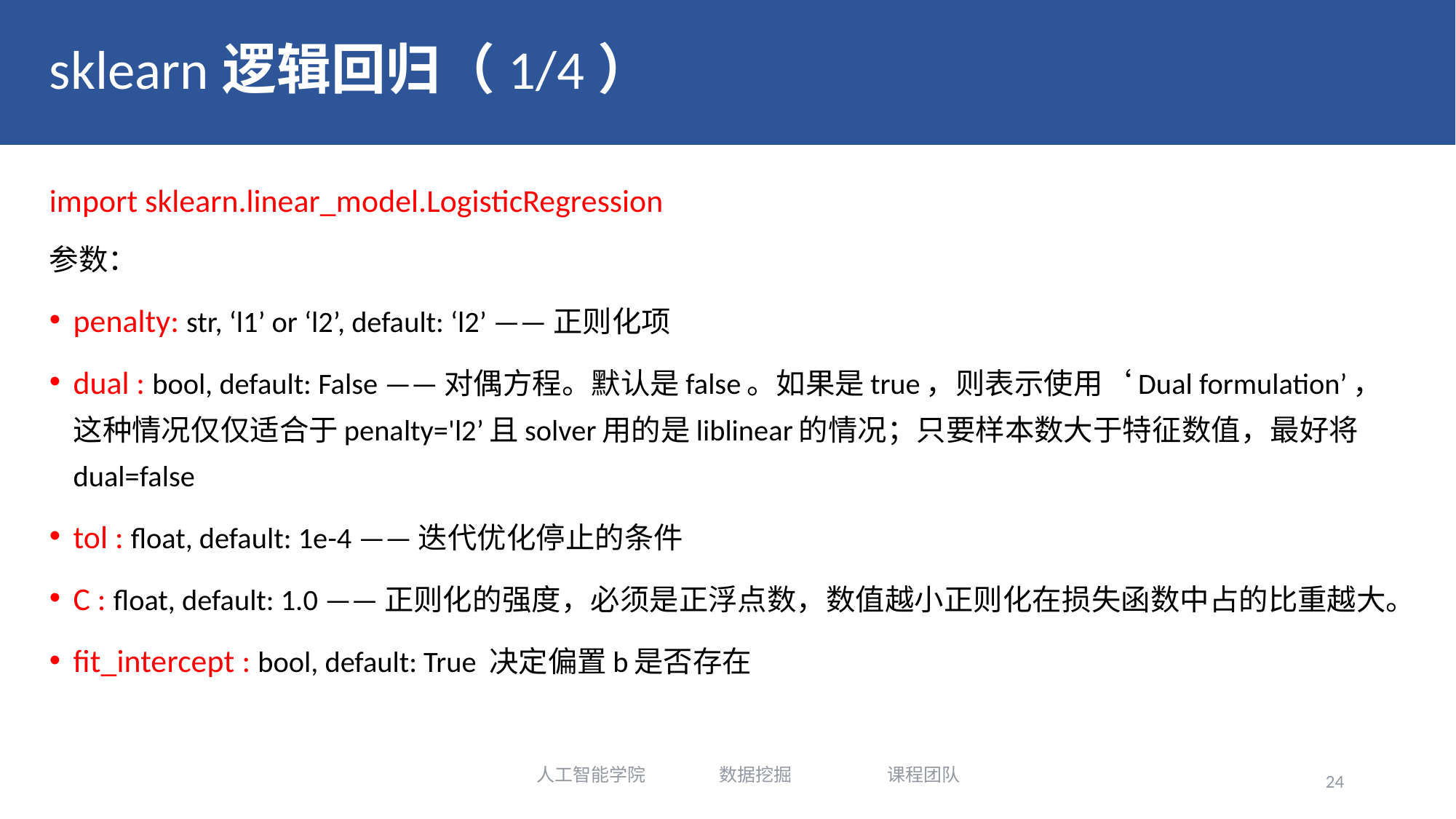

# sklearn逻辑回归（1/4）
import sklearn.linear_model.LogisticRegression
参数：
penalty: str, ‘l1’ or ‘l2’, default: ‘l2’ ——正则化项
dual : bool, default: False ——对偶方程。默认是false。如果是true，则表示使用‘Dual formulation’，这种情况仅仅适合于penalty='l2’且solver用的是liblinear的情况；只要样本数大于特征数值，最好将dual=false
tol : float, default: 1e-4 ——迭代优化停止的条件
C : float, default: 1.0 ——正则化的强度，必须是正浮点数，数值越小正则化在损失函数中占的比重越大。
fit_intercept : bool, default: True 决定偏置b是否存在

人工智能学院             数据挖掘                 课程团队
24